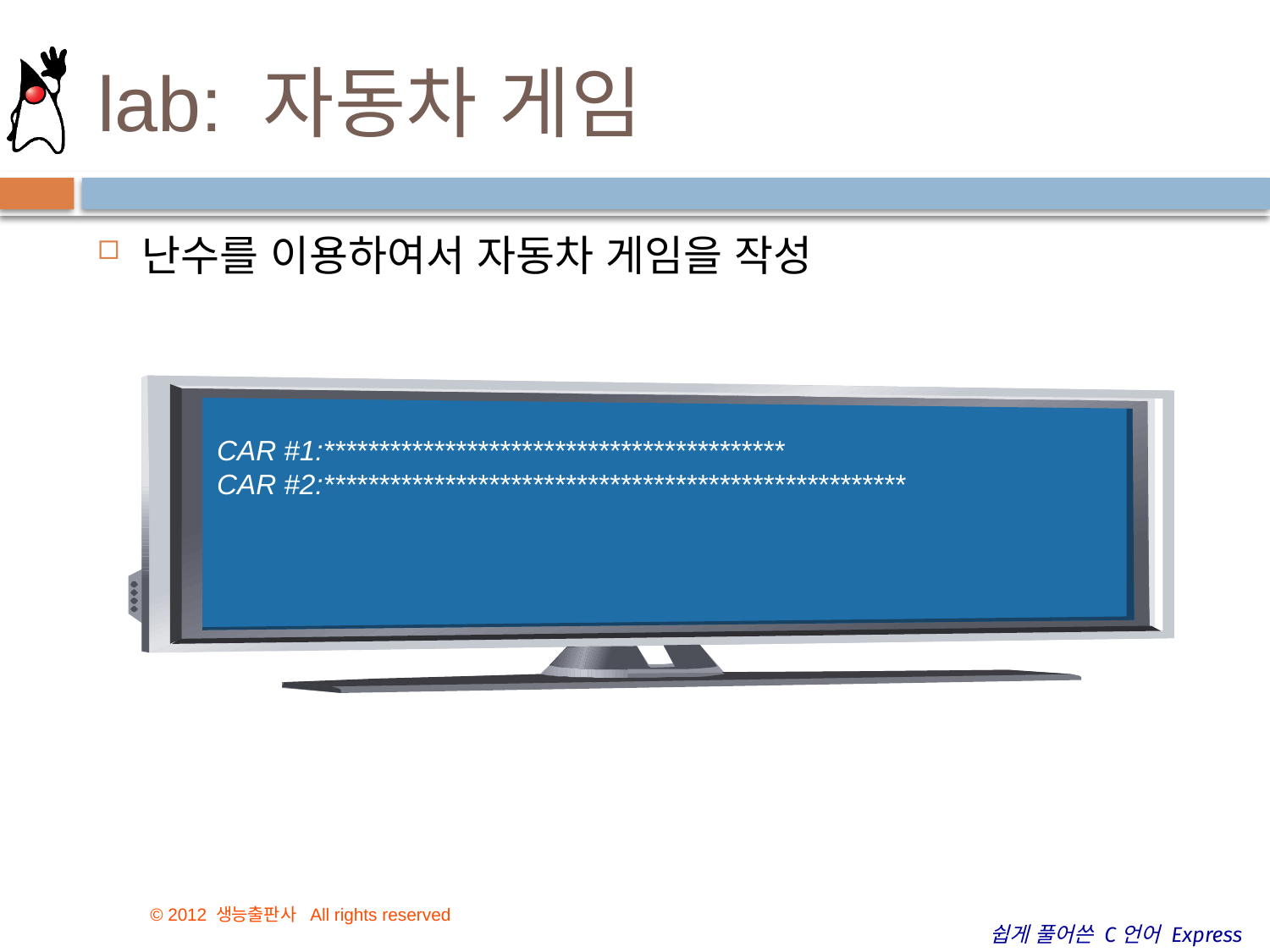

# lab: 자동차 게임
난수를 이용하여서 자동차 게임을 작성

CAR #1:******************************************
CAR #2:*****************************************************